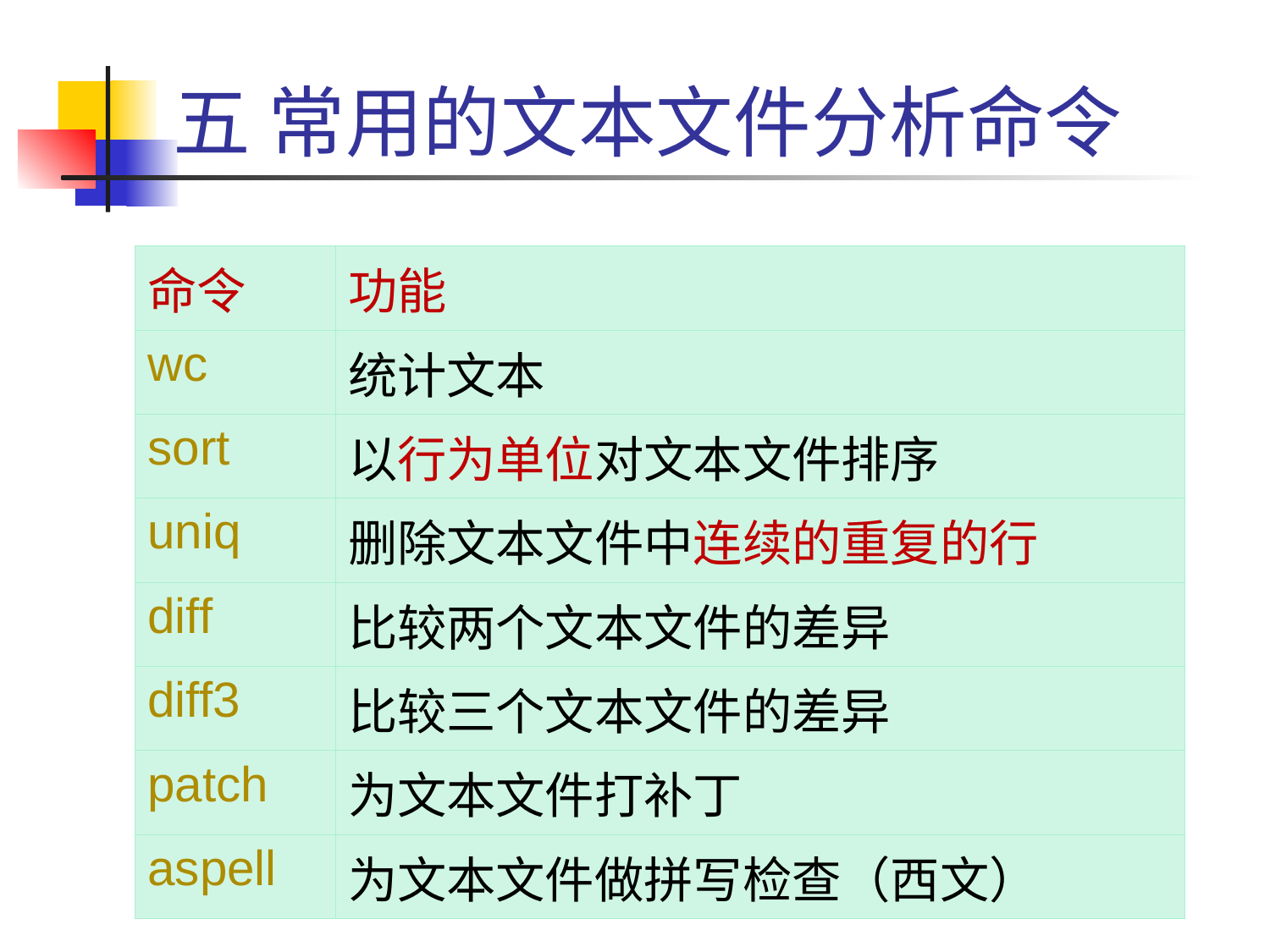

# 五 常用的文本文件分析命令
| 命令 | 功能 |
| --- | --- |
| wc | 统计文本 |
| sort | 以行为单位对文本文件排序 |
| uniq | 删除文本文件中连续的重复的行 |
| diff | 比较两个文本文件的差异 |
| diff3 | 比较三个文本文件的差异 |
| patch | 为文本文件打补丁 |
| aspell | 为文本文件做拼写检查（西文） |